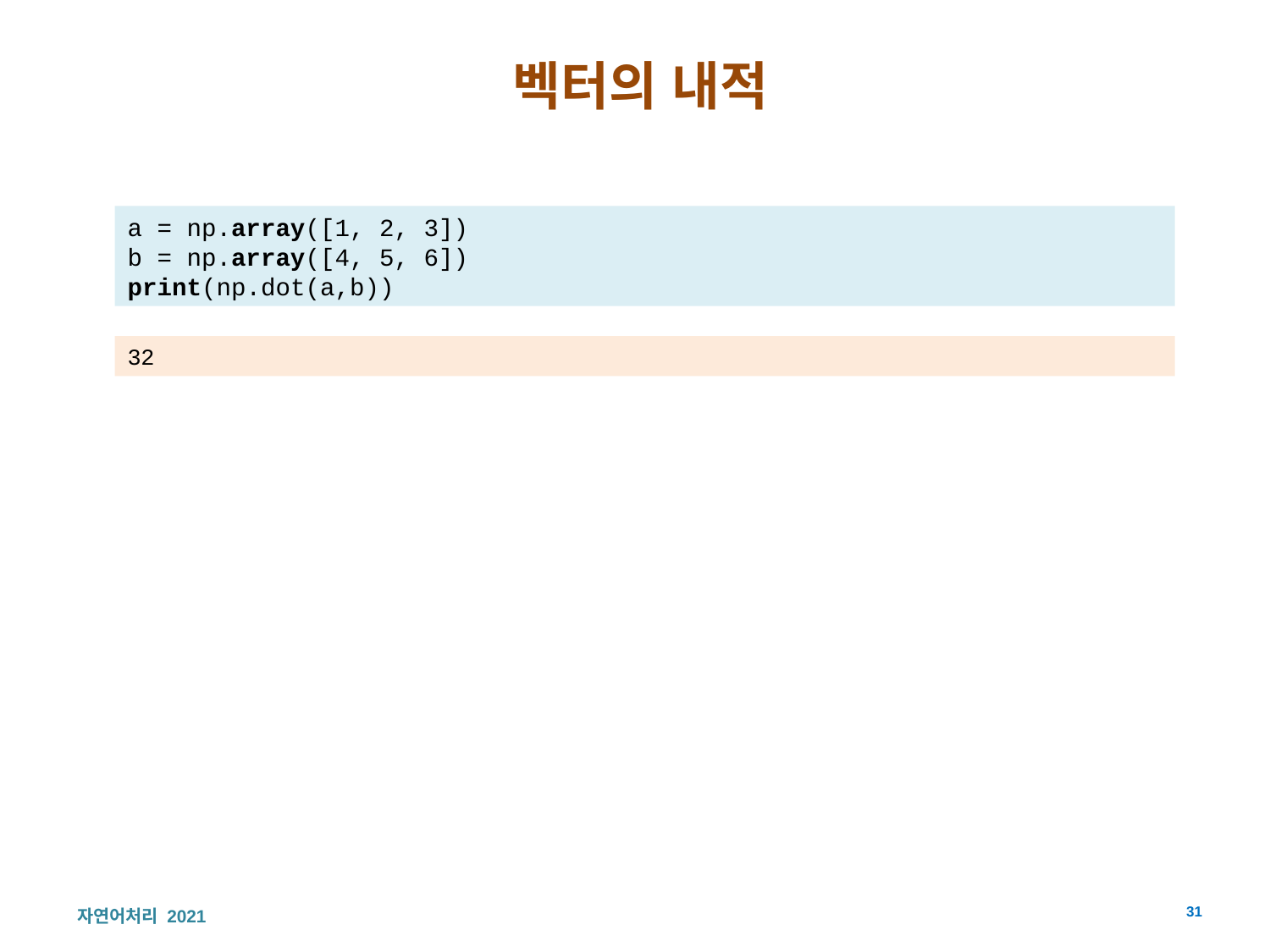

# 벡터의 내적
a = np.array([1, 2, 3])
b = np.array([4, 5, 6])
print(np.dot(a,b))
32